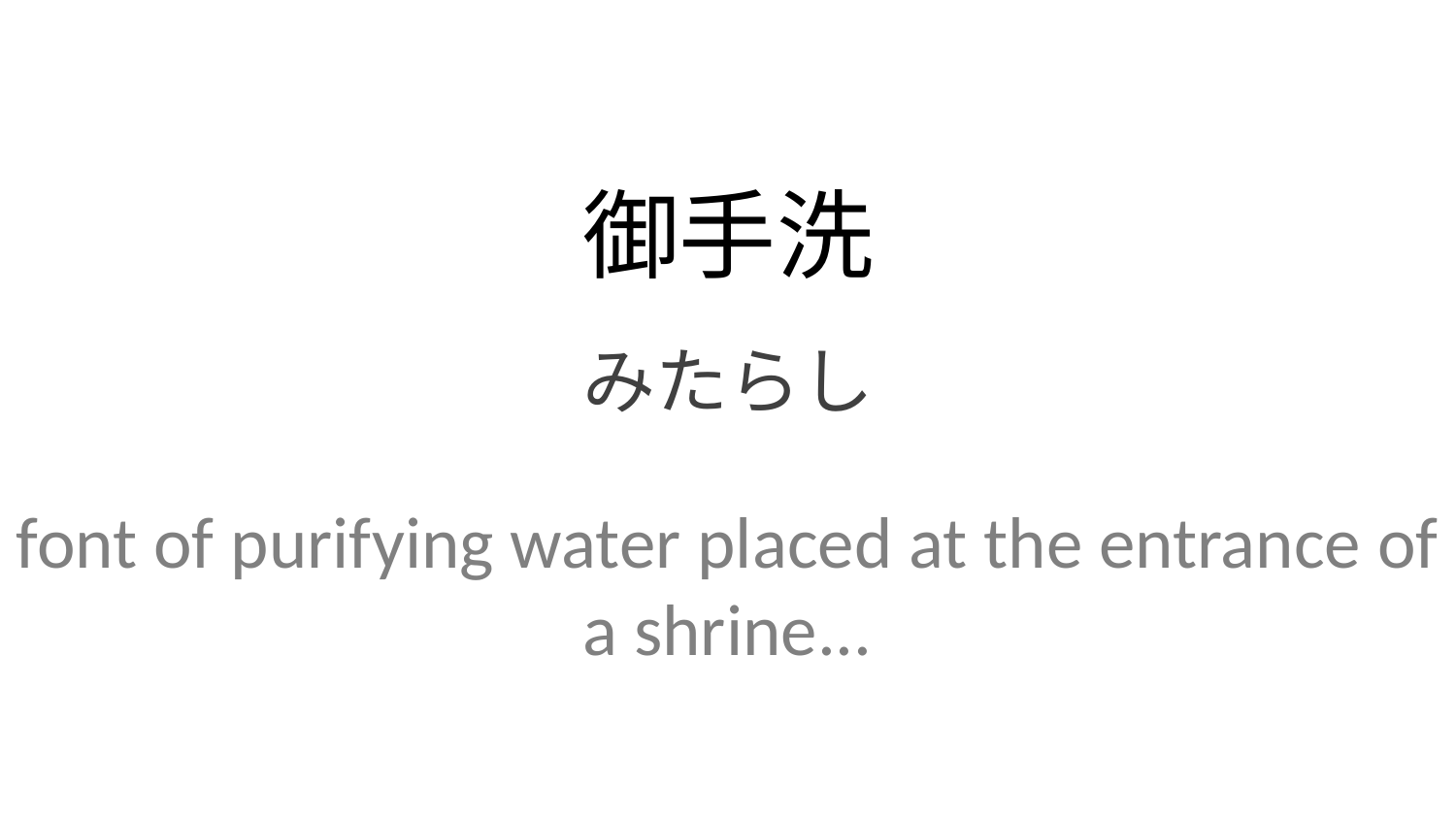

御手洗

みたらし
font of purifying water placed at the entrance of a shrine...